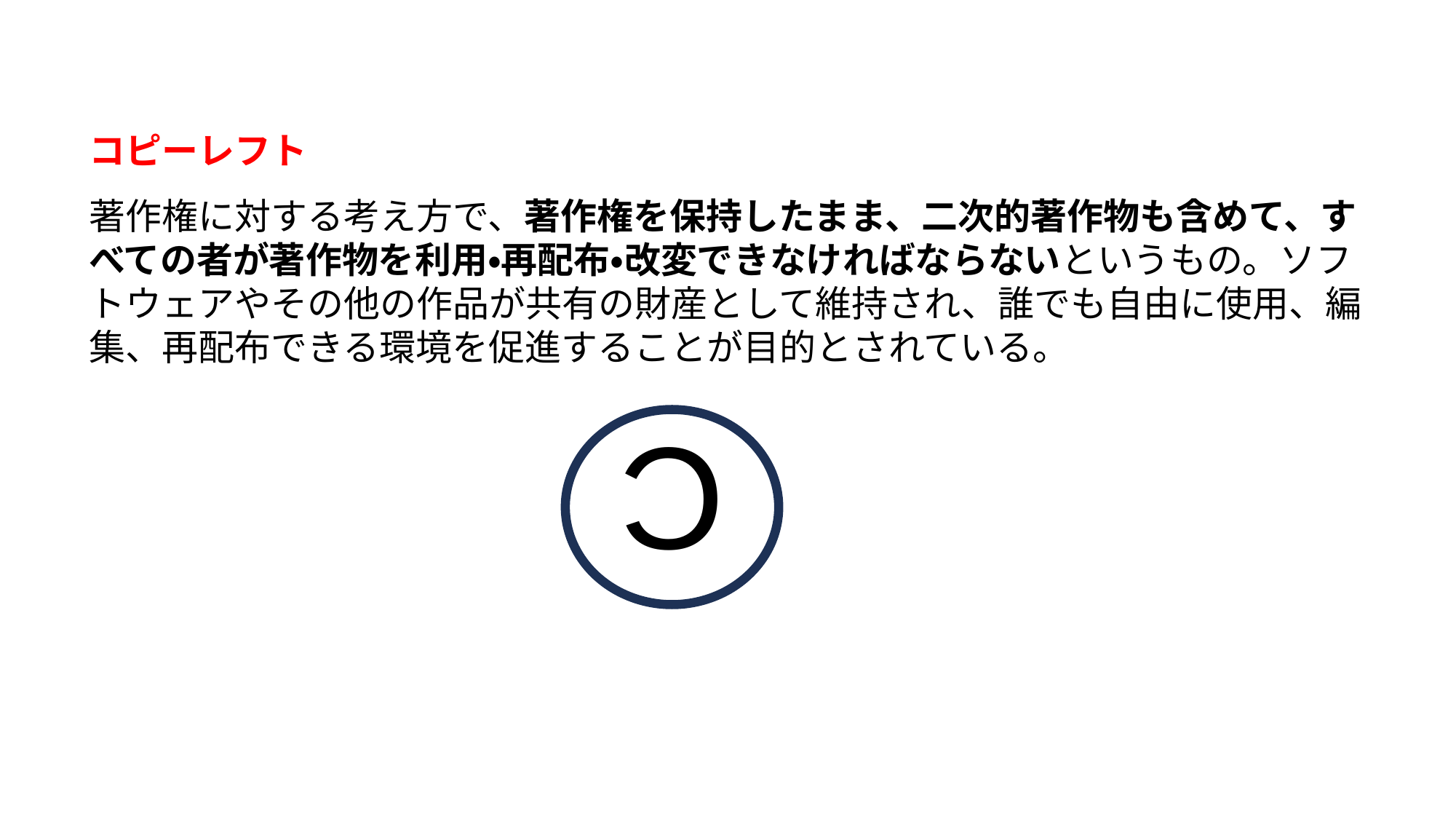

コピーレフト

著作権に対する考え方で、著作権を保持したまま、二次的著作物も含めて、すべての者が著作物を利用・再配布・改変できなければならないというもの。ソフトウェアやその他の作品が共有の財産として維持され、誰でも自由に使用、編集、再配布できる環境を促進することが目的とされている。
C